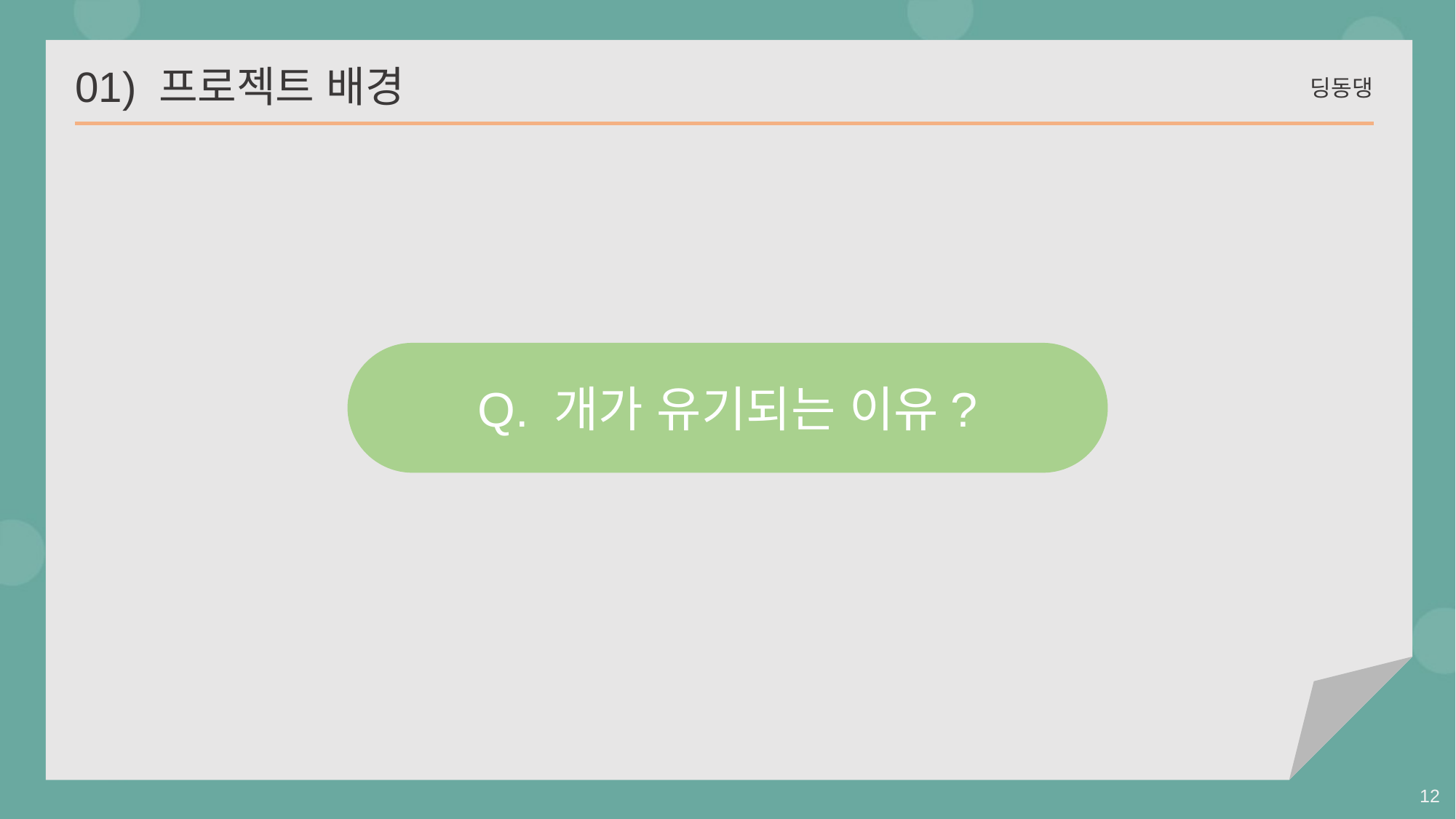

01) 프로젝트 배경
     딩동댕
Q. 개가 유기되는 이유?
12